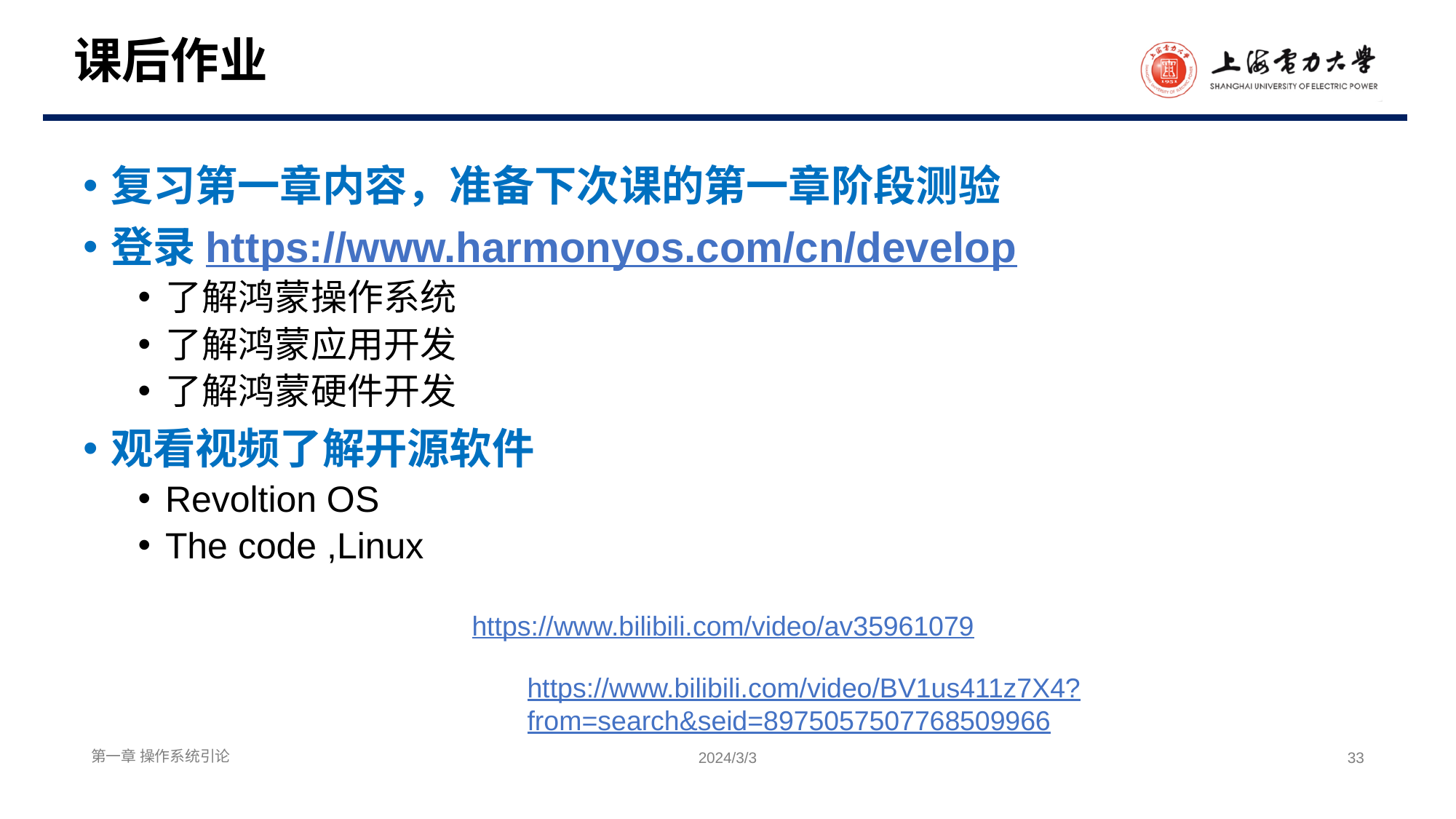

# 课后作业
复习第一章内容，准备下次课的第一章阶段测验
登录https://www.harmonyos.com/cn/develop
了解鸿蒙操作系统
了解鸿蒙应用开发
了解鸿蒙硬件开发
观看视频了解开源软件
Revoltion OS
The code ,Linux

https://www.bilibili.com/video/av35961079

https://www.bilibili.com/video/BV1us411z7X4?
from=search&seid=8975057507768509966

第一章 操作系统引论
2024/3/3
33